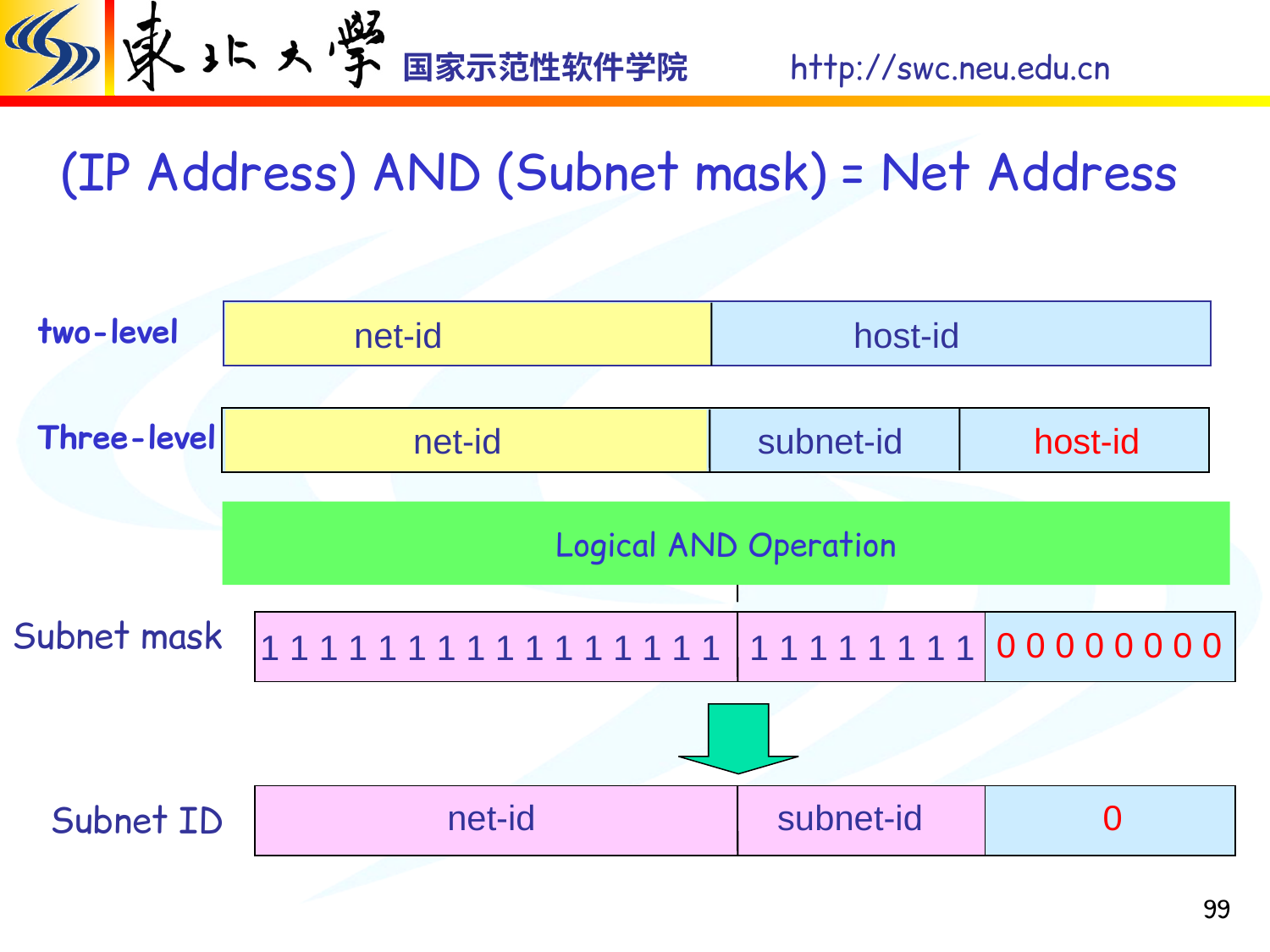

# (IP Address) AND (Subnet mask) = Net Address

two-level
net-id
host-id

Three-level
net-id
subnet-id
host-id
Logical AND Operation

主机号
网络号
子网号

Subnet mask
1 1 1 1 1 1 1 1 1 1 1 1 1 1 1 1   1 1 1 1 1 1 1 1
0 0 0 0 0 0 0 0

net-id
subnet-id
0
Subnet ID
99